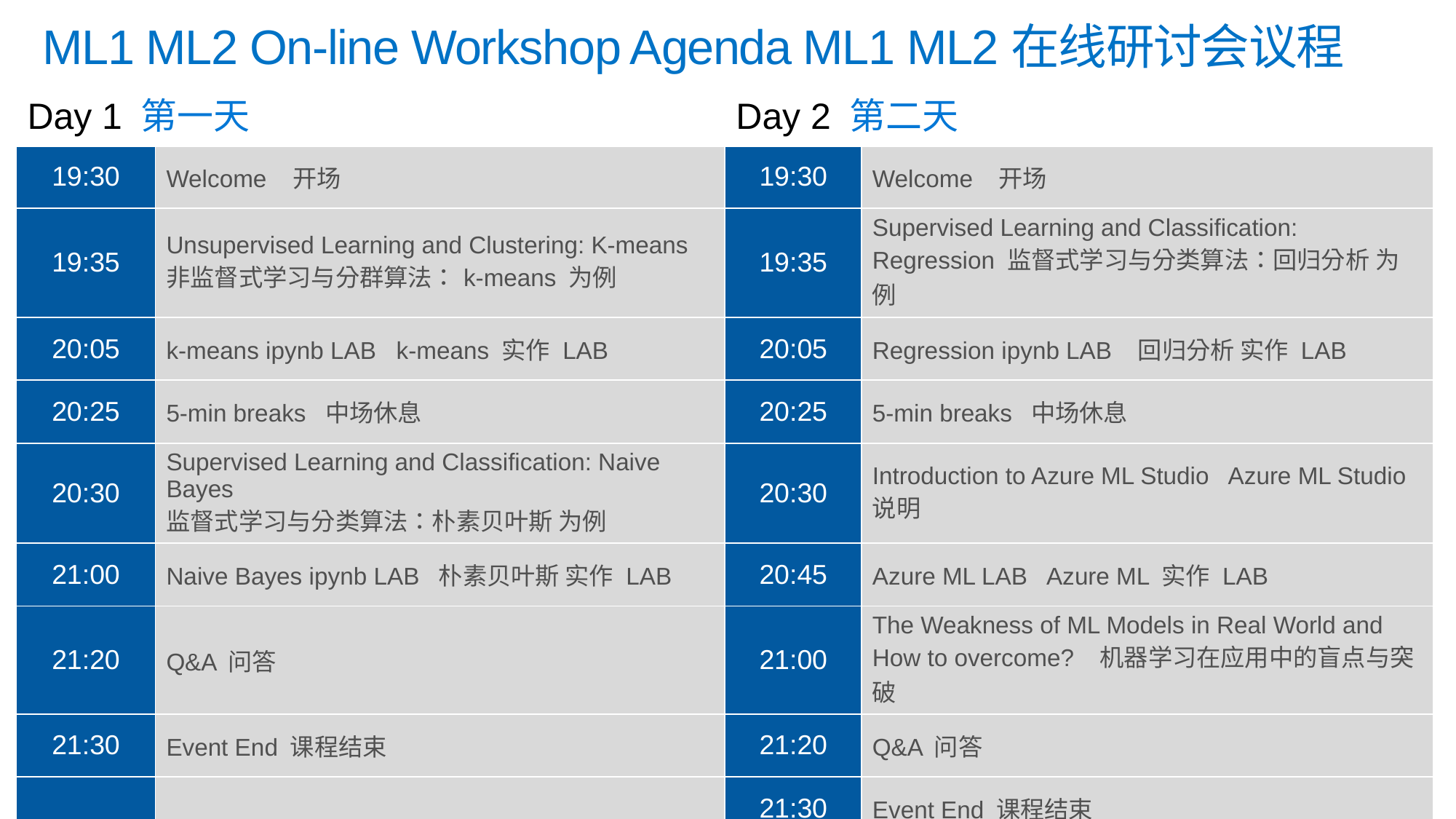

# ML1 ML2 On-line Workshop Agenda ML1 ML2在线研讨会议程
| Day 1 第一天 |  | Day 2 第二天 |  |
| --- | --- | --- | --- |
| 19:30 | Welcome 开场 | 19:30 | Welcome 开场 |
| 19:35 | Unsupervised Learning and Clustering: K-means 非监督式学习与分群算法：k-means 为例 | 19:35 | Supervised Learning and Classification: Regression 监督式学习与分类算法：回归分析 为例 |
| 20:05 | k-means ipynb LAB k-means 实作 LAB | 20:05 | Regression ipynb LAB 回归分析 实作 LAB |
| 20:25 | 5-min breaks 中场休息 | 20:25 | 5-min breaks 中场休息 |
| 20:30 | Supervised Learning and Classification: Naive Bayes 监督式学习与分类算法：朴素贝叶斯 为例 | 20:30 | Introduction to Azure ML Studio Azure ML Studio 说明 |
| 21:00 | Naive Bayes ipynb LAB 朴素贝叶斯 实作 LAB | 20:45 | Azure ML LAB Azure ML 实作 LAB |
| 21:20 | Q&A 问答 | 21:00 | The Weakness of ML Models in Real World and How to overcome? 机器学习在应用中的盲点与突破 |
| 21:30 | Event End 课程结束 | 21:20 | Q&A 问答 |
|  |  | 21:30 | Event End 课程结束 |